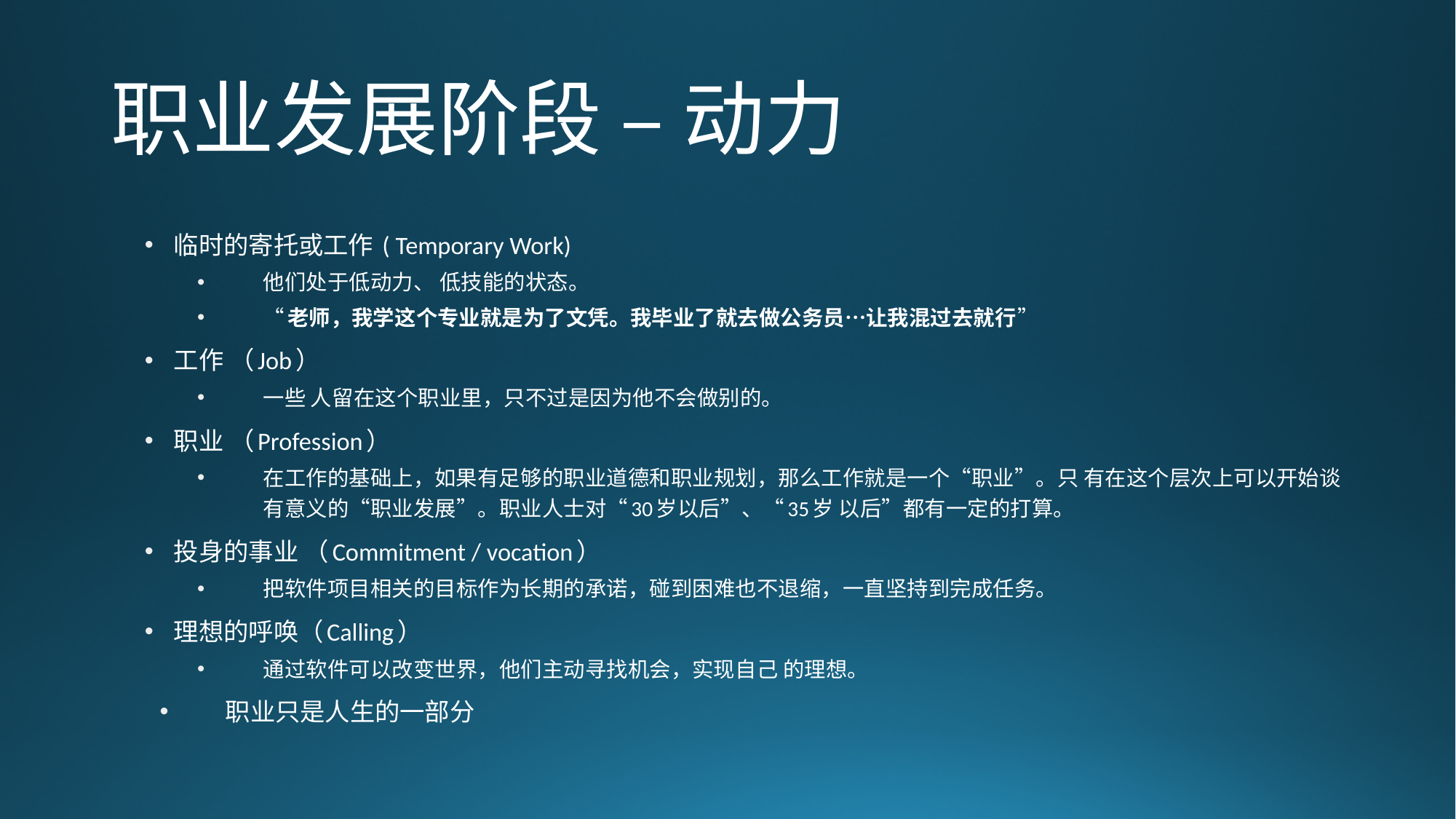

# 职业发展阶段 – 动力
临时的寄托或工作 ( Temporary Work)
他们处于低动力、 低技能的状态。
“老师，我学这个专业就是为了文凭。我毕业了就去做公务员…让我混过去就行”
工作 （Job）
一些 人留在这个职业里，只不过是因为他不会做别的。
职业 （Profession）
在工作的基础上，如果有足够的职业道德和职业规划，那么工作就是一个“职业”。只 有在这个层次上可以开始谈有意义的“职业发展”。职业人士对“30岁以后”、“35岁 以后”都有一定的打算。
投身的事业 （Commitment / vocation）
把软件项目相关的目标作为长期的承诺，碰到困难也不退缩，一直坚持到完成任务。
理想的呼唤（Calling）
通过软件可以改变世界，他们主动寻找机会，实现自己 的理想。
职业只是人生的一部分